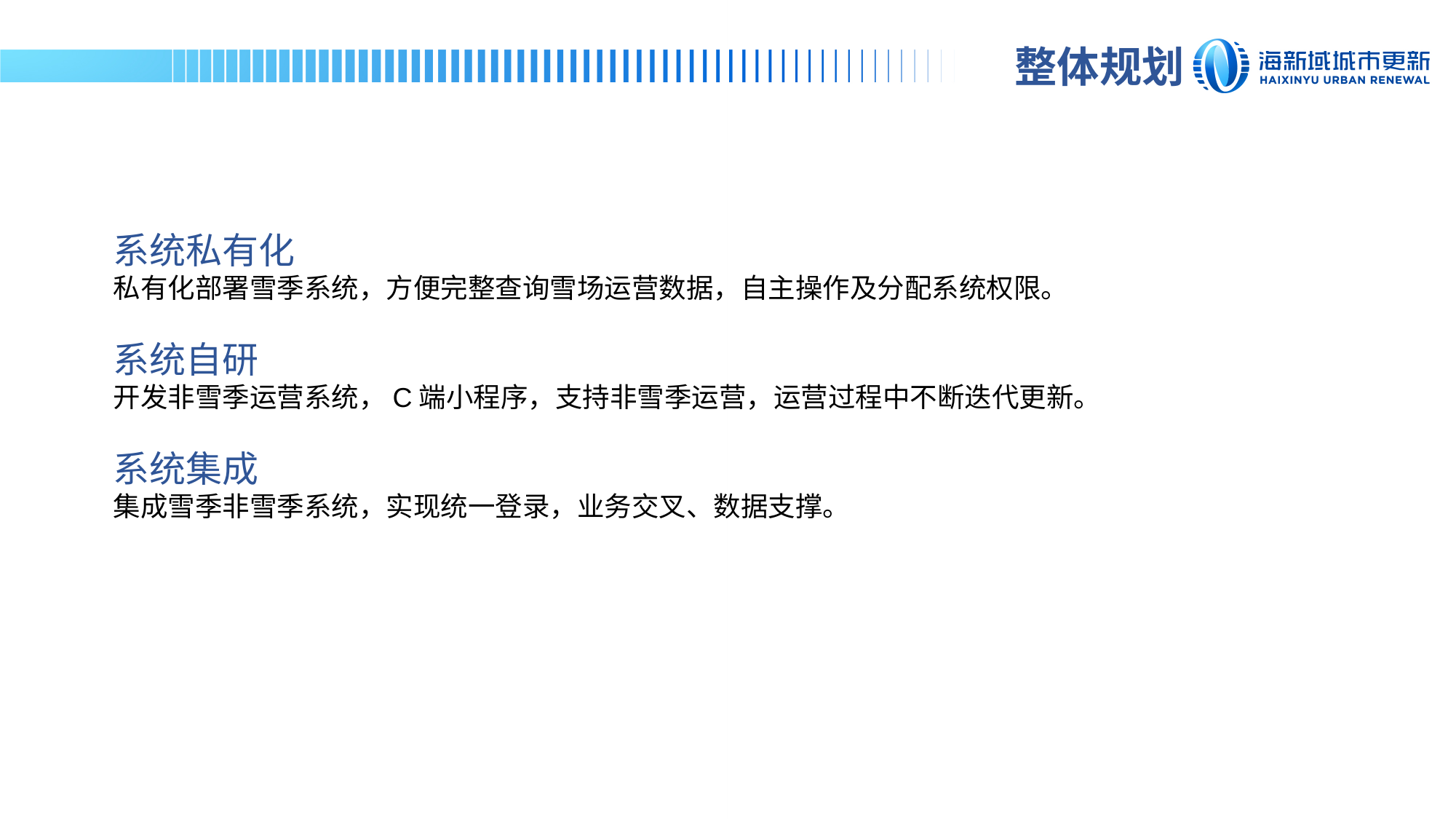

整体规划
系统私有化
私有化部署雪季系统，方便完整查询雪场运营数据，自主操作及分配系统权限。

系统自研
开发非雪季运营系统，C端小程序，支持非雪季运营，运营过程中不断迭代更新。

系统集成
集成雪季非雪季系统，实现统一登录，业务交叉、数据支撑。